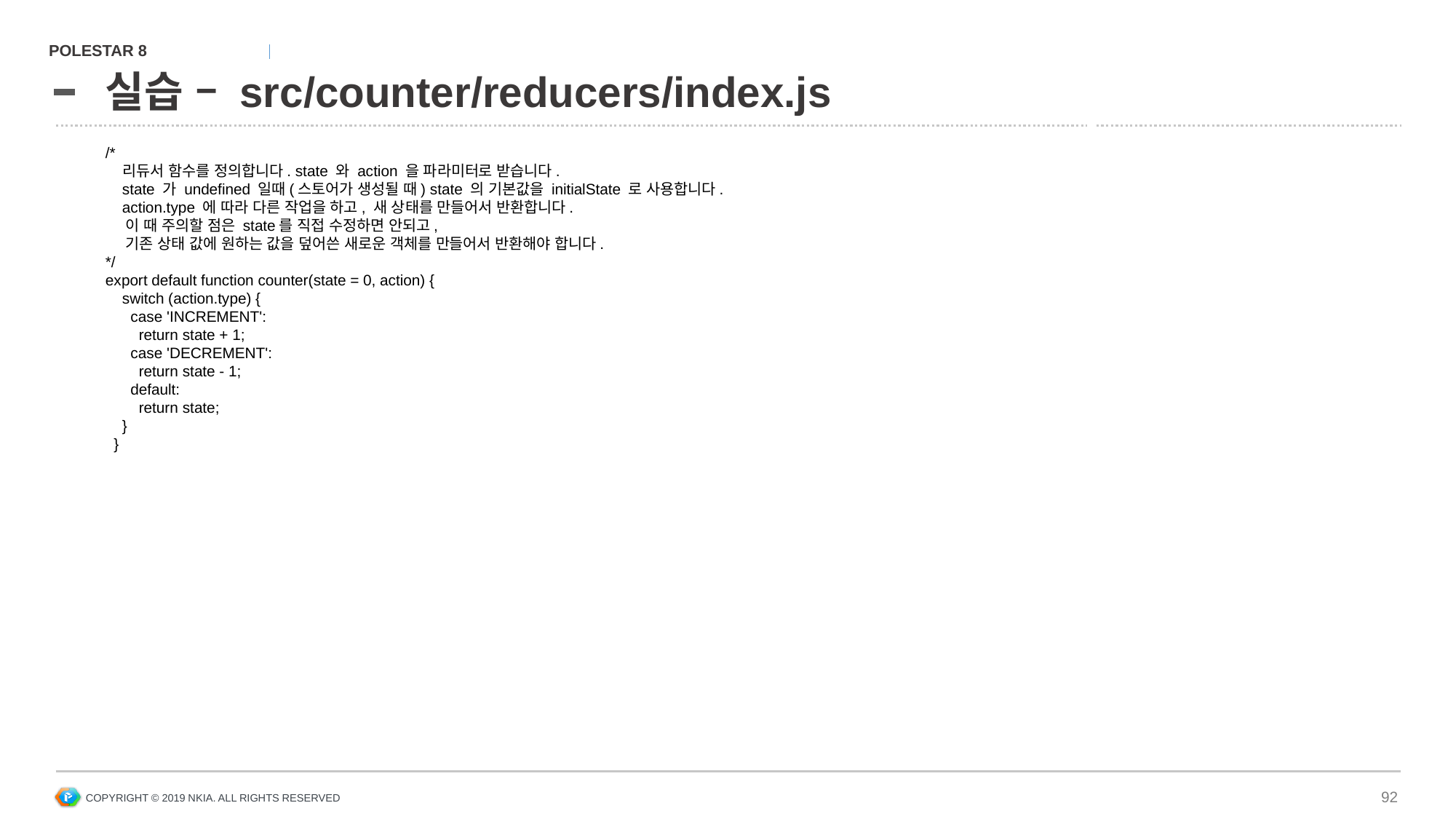

# 실습 – src/counter/reducers/index.js
/*
    리듀서 함수를 정의합니다. state 와 action 을 파라미터로 받습니다.
    state 가 undefined 일때(스토어가 생성될 때) state 의 기본값을 initialState 로 사용합니다.
    action.type 에 따라 다른 작업을 하고, 새 상태를 만들어서 반환합니다.
    이 때 주의할 점은 state를 직접 수정하면 안되고,
    기존 상태 값에 원하는 값을 덮어쓴 새로운 객체를 만들어서 반환해야 합니다.
*/
export default function counter(state = 0, action) {
    switch (action.type) {
      case 'INCREMENT':
        return state + 1;
      case 'DECREMENT':
        return state - 1;
      default:
        return state;
    }
  }